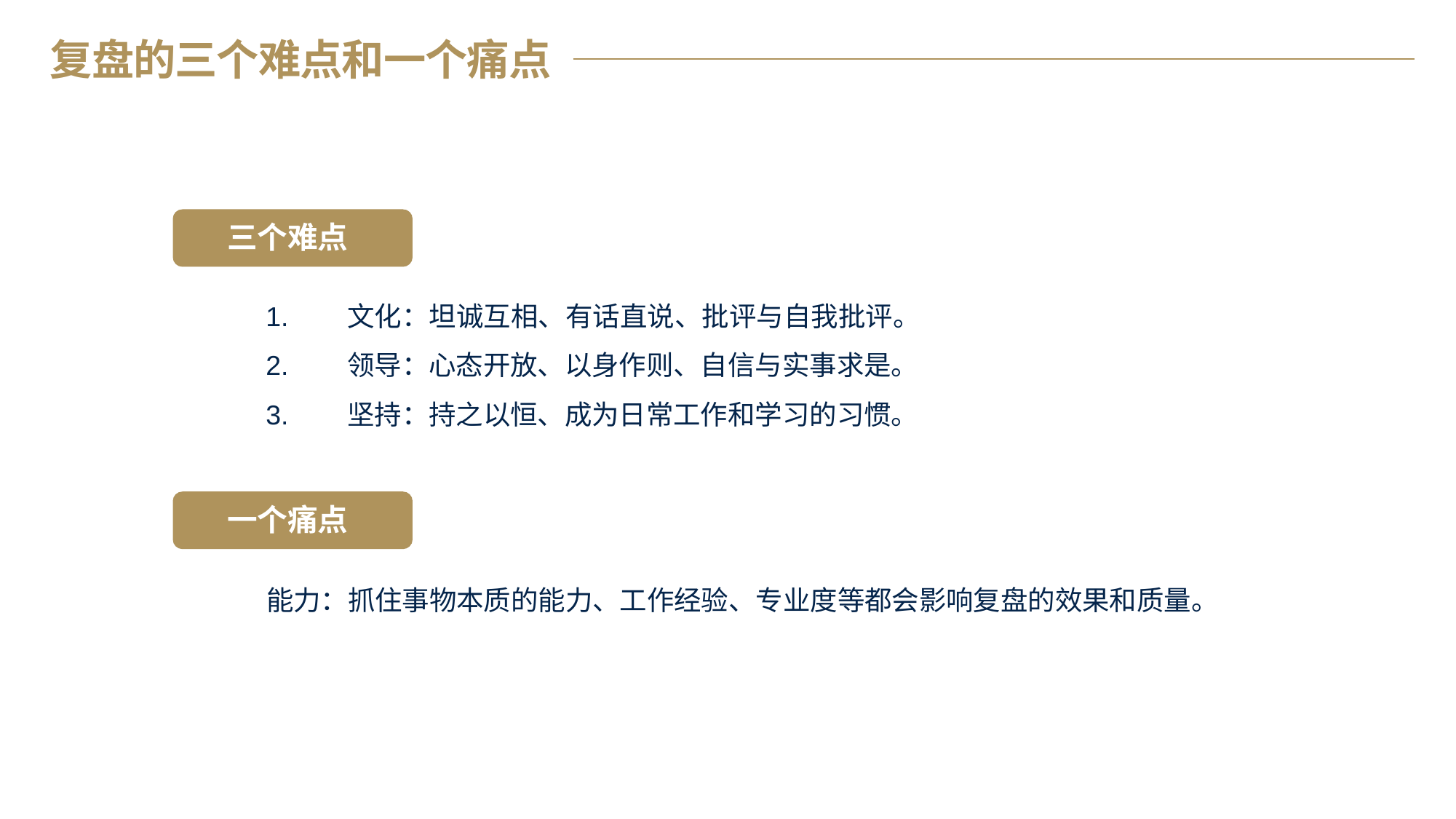

复盘的三个难点和一个痛点

三个难点

1.	文化：坦诚互相、有话直说、批评与自我批评。
2.	领导：心态开放、以身作则、自信与实事求是。
3.	坚持：持之以恒、成为日常工作和学习的习惯。

一个痛点

能力：抓住事物本质的能力、工作经验、专业度等都会影响复盘的效果和质量。